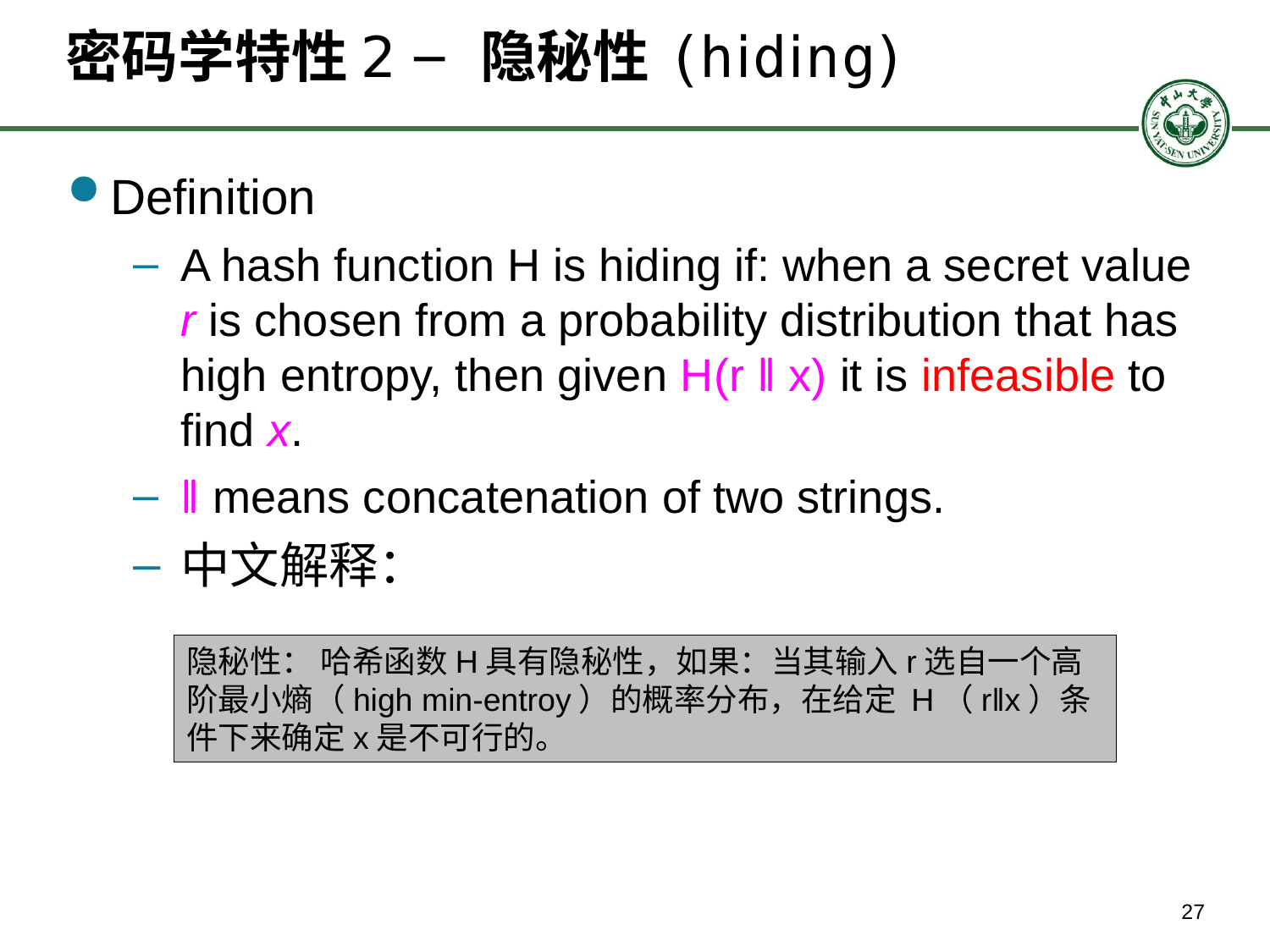

# 密码学特性2 – 隐秘性 (hiding)
Definition
A hash function H is hiding if: when a secret value r is chosen from a probability distribution that has high entropy, then given H(r ‖ x) it is infeasible to find x.
‖ means concatenation of two strings.
中文解释：
隐秘性： 哈希函数H具有隐秘性，如果：当其输入r选自一个高阶最小熵（high min-entroy）的概率分布，在给定 H（rǁx）条件下来确定x是不可行的。